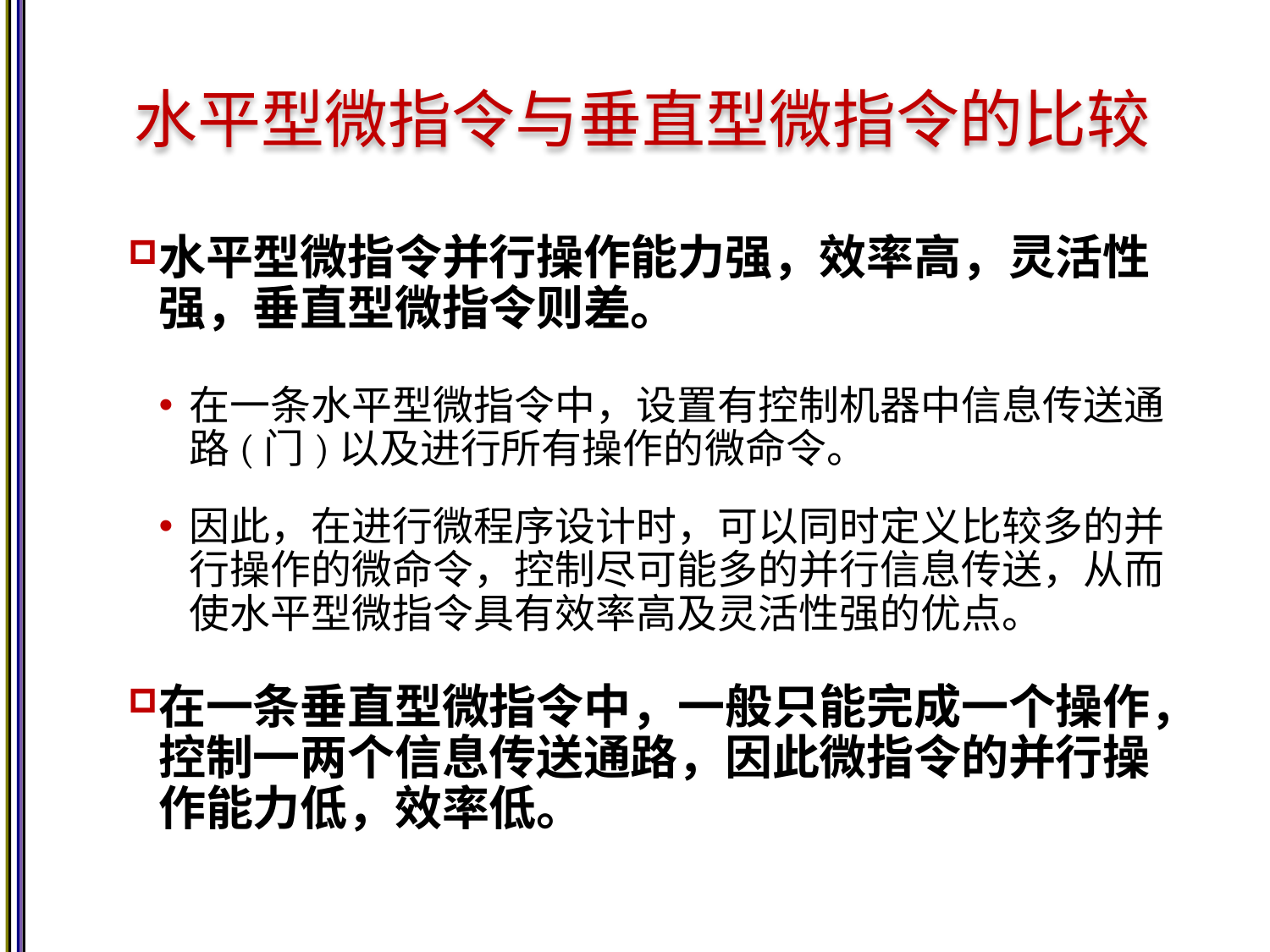

# 水平型微指令与垂直型微指令的比较
水平型微指令并行操作能力强，效率高，灵活性强，垂直型微指令则差。
在一条水平型微指令中，设置有控制机器中信息传送通路(门)以及进行所有操作的微命令。
因此，在进行微程序设计时，可以同时定义比较多的并行操作的微命令，控制尽可能多的并行信息传送，从而使水平型微指令具有效率高及灵活性强的优点。
在一条垂直型微指令中，一般只能完成一个操作，控制一两个信息传送通路，因此微指令的并行操作能力低，效率低。
99